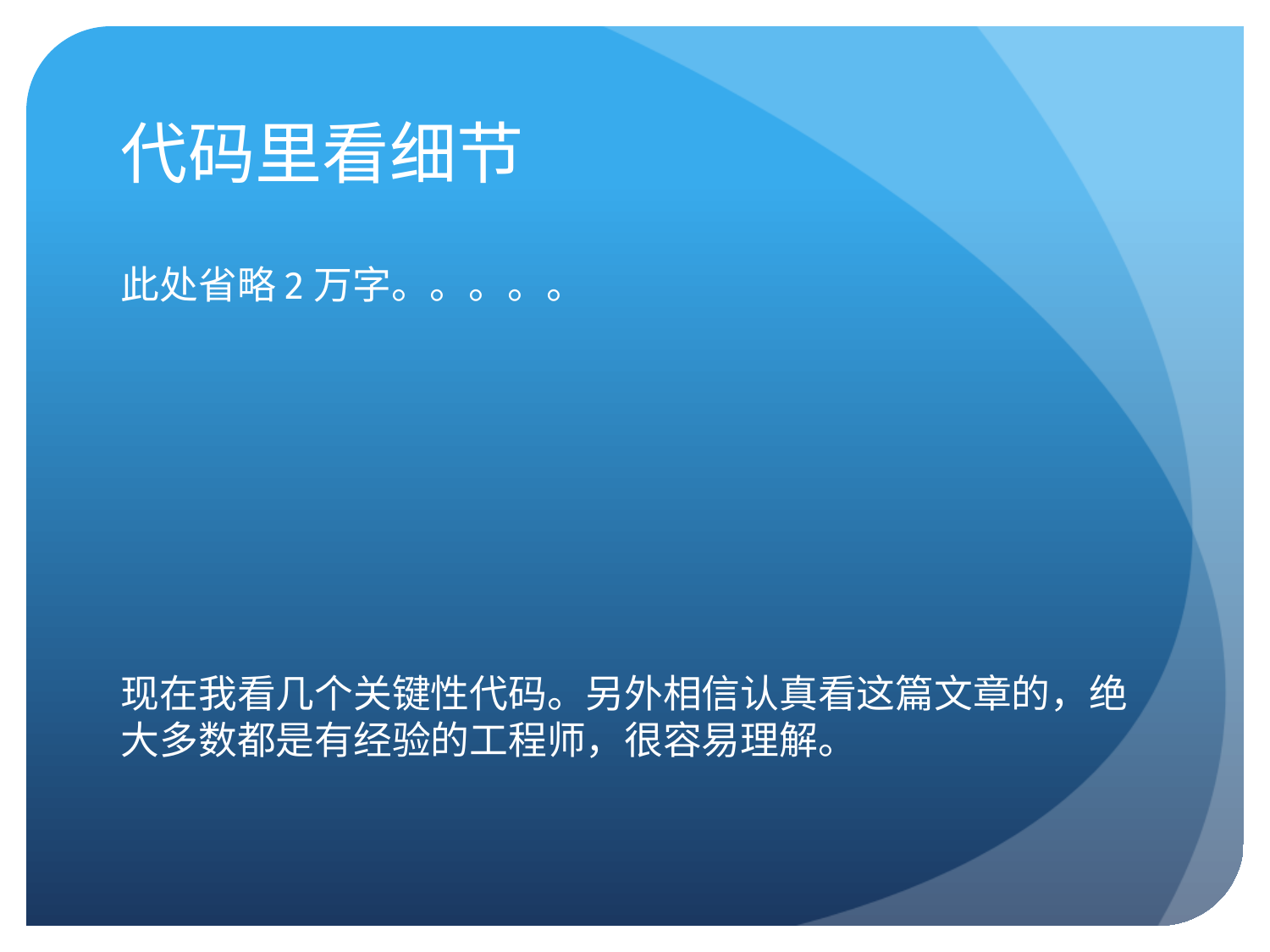

# 代码里看细节
此处省略2万字。。。。。

现在我看几个关键性代码。另外相信认真看这篇文章的，绝大多数都是有经验的工程师，很容易理解。